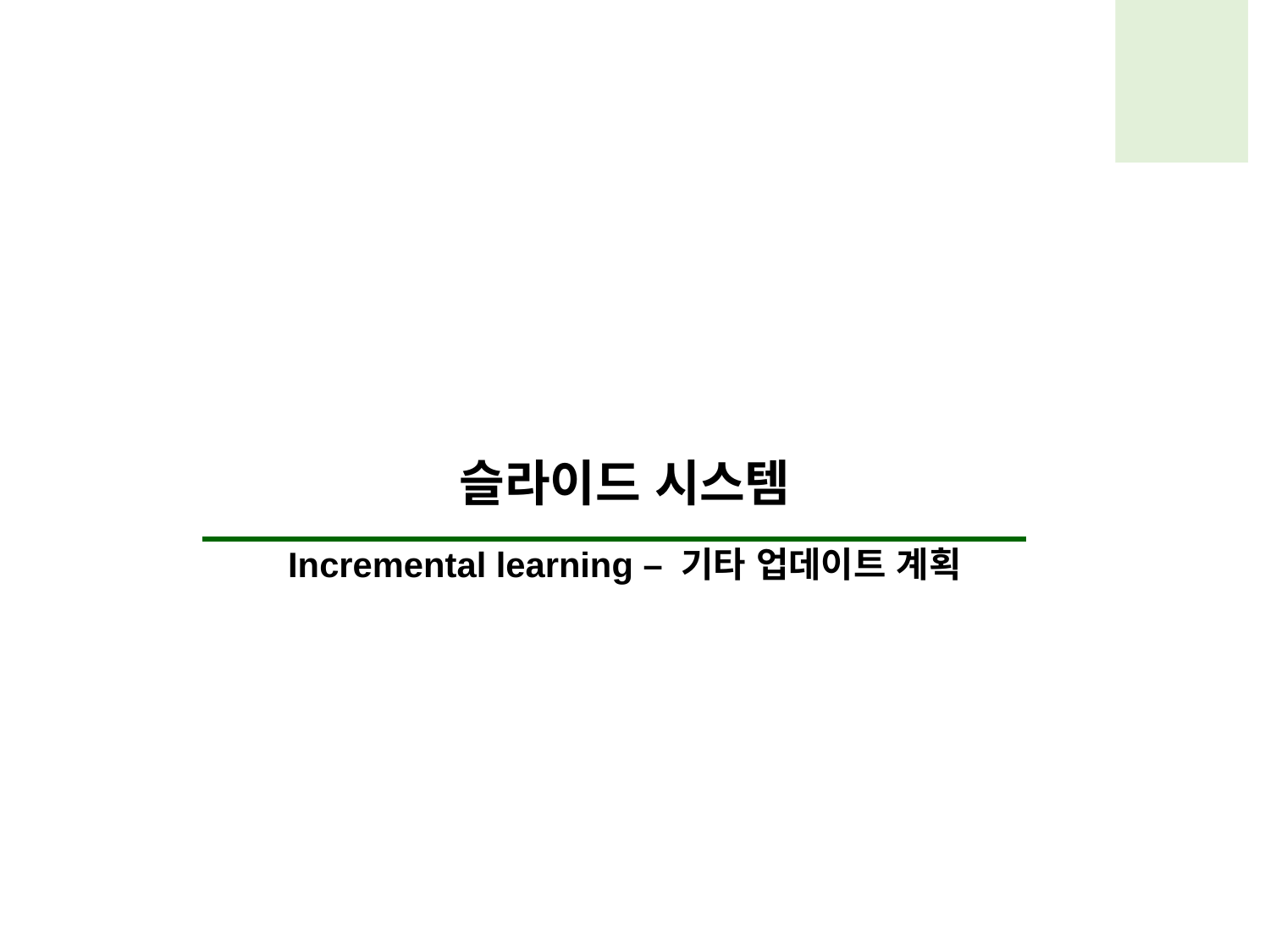

슬라이드 시스템
Incremental learning – 기타 업데이트 계획